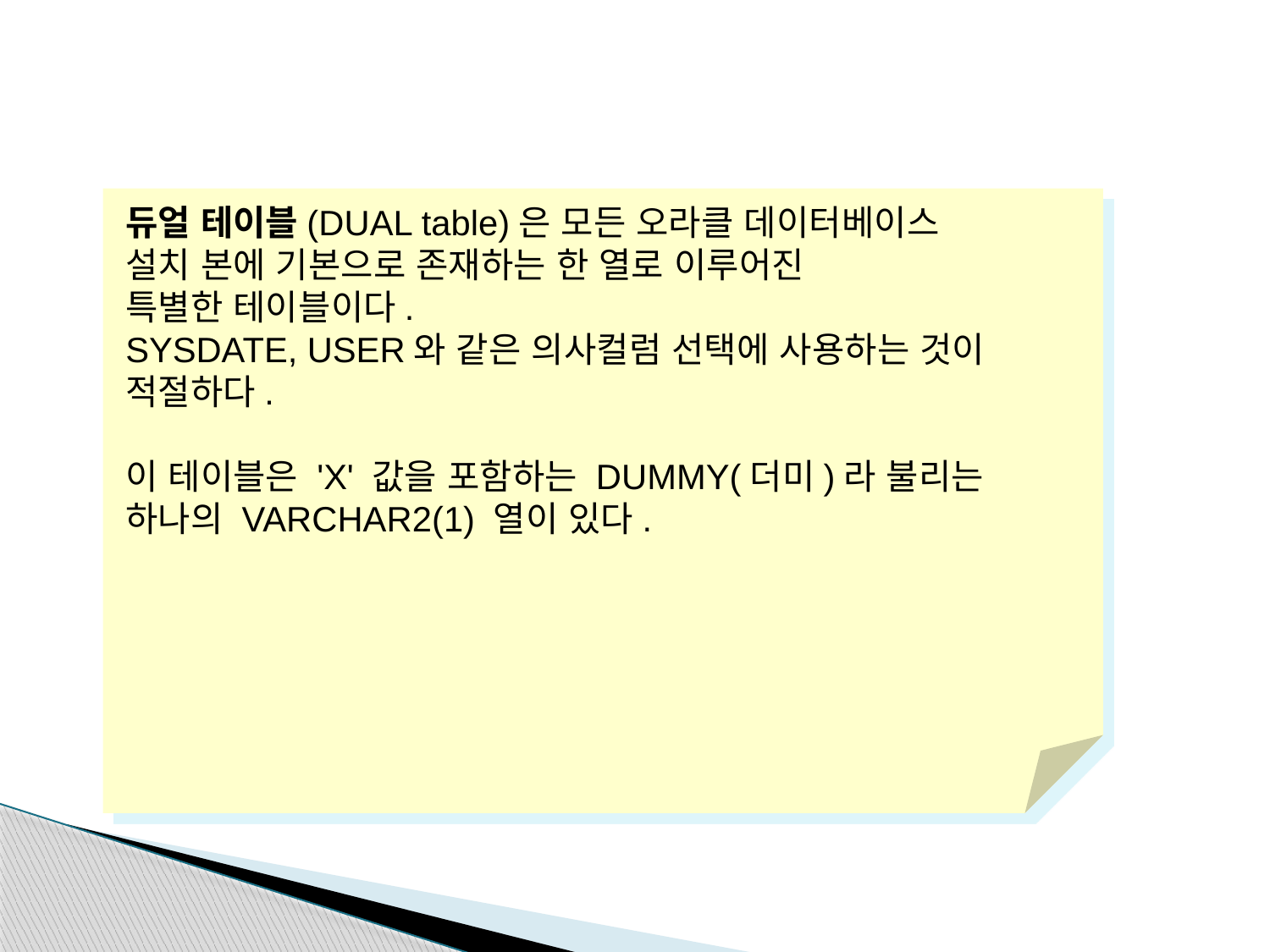

듀얼 테이블(DUAL table)은 모든 오라클 데이터베이스
설치 본에 기본으로 존재하는 한 열로 이루어진
특별한 테이블이다.
SYSDATE, USER와 같은 의사컬럼 선택에 사용하는 것이
적절하다.

이 테이블은 'X' 값을 포함하는 DUMMY(더미)라 불리는
하나의 VARCHAR2(1) 열이 있다.